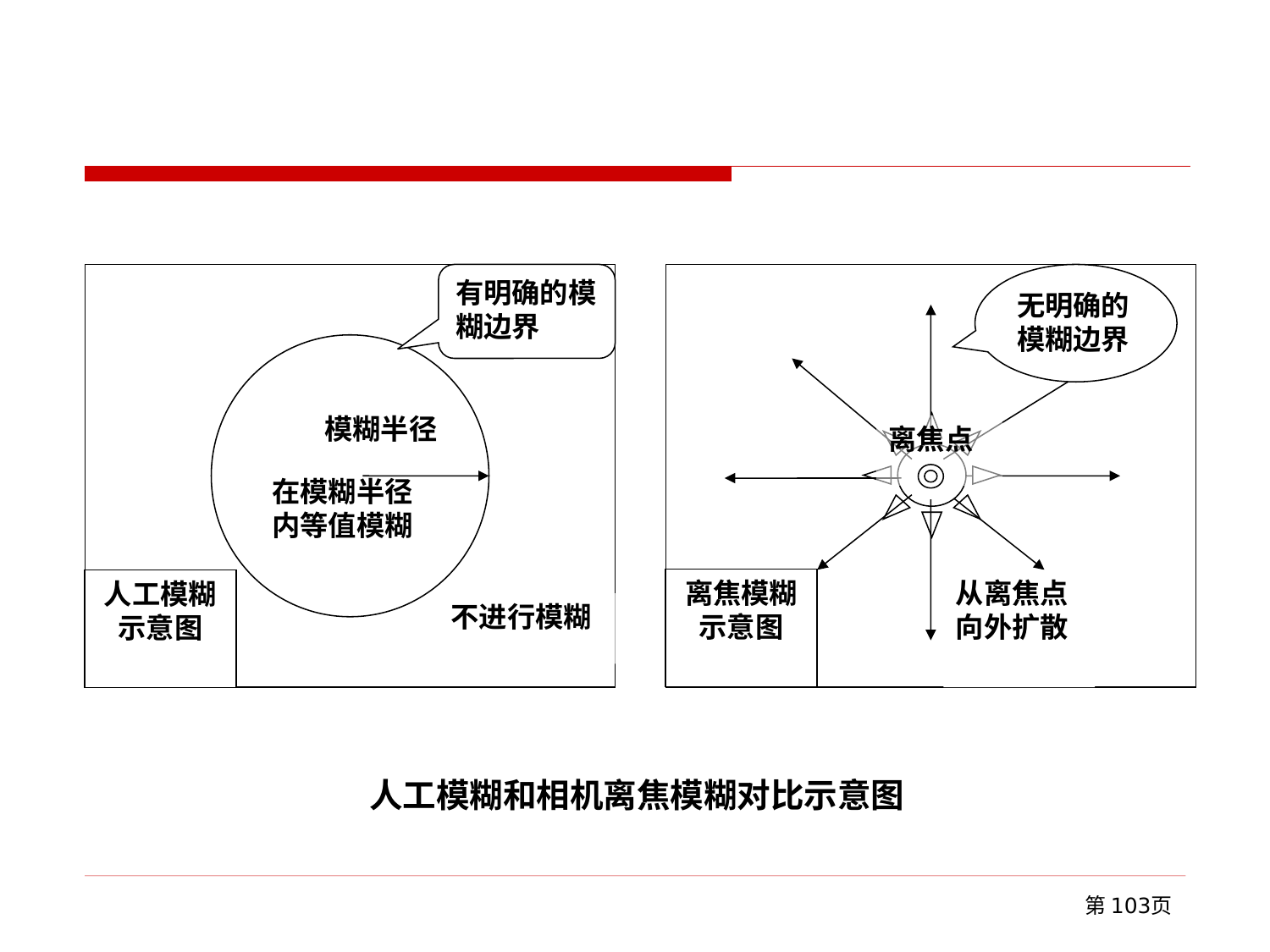

#

有明确的模糊边界

无明确的模糊边界

模糊半径

离焦点

在模糊半径内等值模糊

离焦模糊示意图
从离焦点向外扩散
人工模糊示意图
不进行模糊

人工模糊和相机离焦模糊对比示意图
103